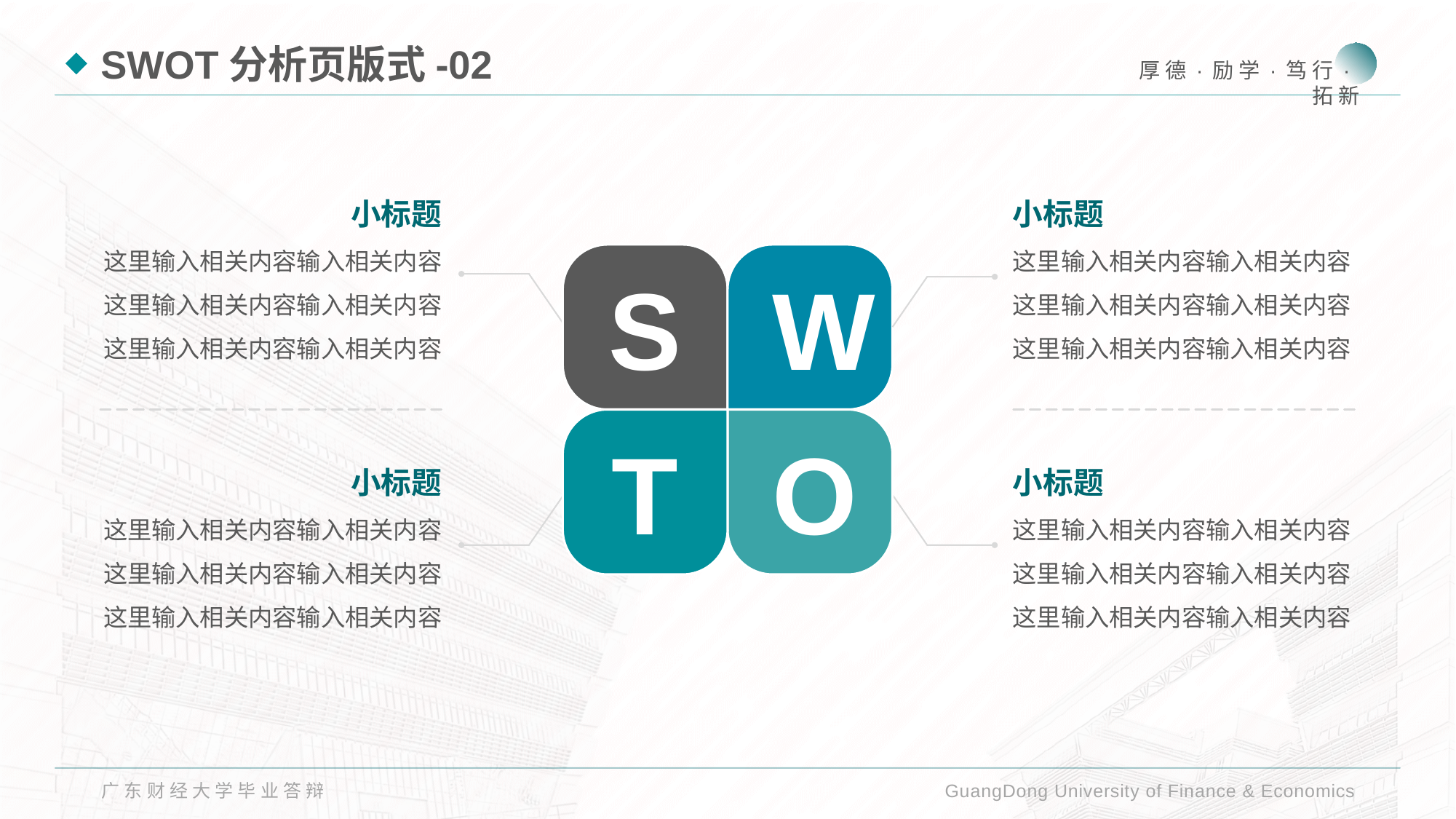

SWOT分析页版式-02
小标题
小标题
这里输入相关内容输入相关内容这里输入相关内容输入相关内容这里输入相关内容输入相关内容
这里输入相关内容输入相关内容这里输入相关内容输入相关内容这里输入相关内容输入相关内容

S
W

T
O
小标题
小标题

这里输入相关内容输入相关内容这里输入相关内容输入相关内容这里输入相关内容输入相关内容
这里输入相关内容输入相关内容这里输入相关内容输入相关内容这里输入相关内容输入相关内容